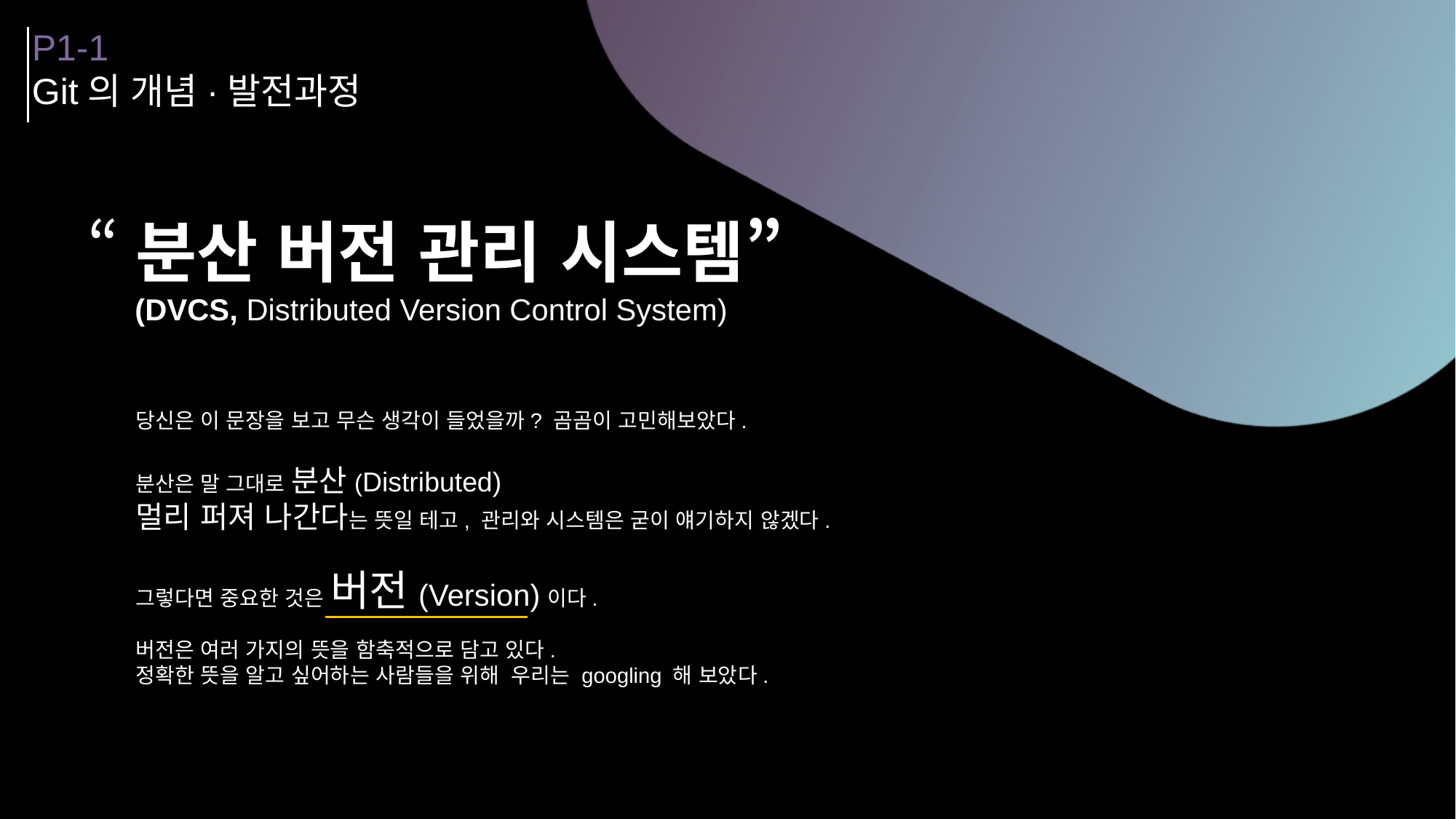

P1-1
Git의 개념·발전과정
“분산 버전 관리 시스템”
(DVCS, Distributed Version Control System)
당신은 이 문장을 보고 무슨 생각이 들었을까? 곰곰이 고민해보았다.

분산은 말 그대로 분산(Distributed)
멀리 퍼져 나간다는 뜻일 테고, 관리와 시스템은 굳이 얘기하지 않겠다.

그렇다면 중요한 것은 버전(Version)이다.

버전은 여러 가지의 뜻을 함축적으로 담고 있다.
정확한 뜻을 알고 싶어하는 사람들을 위해  우리는 googling 해 보았다.